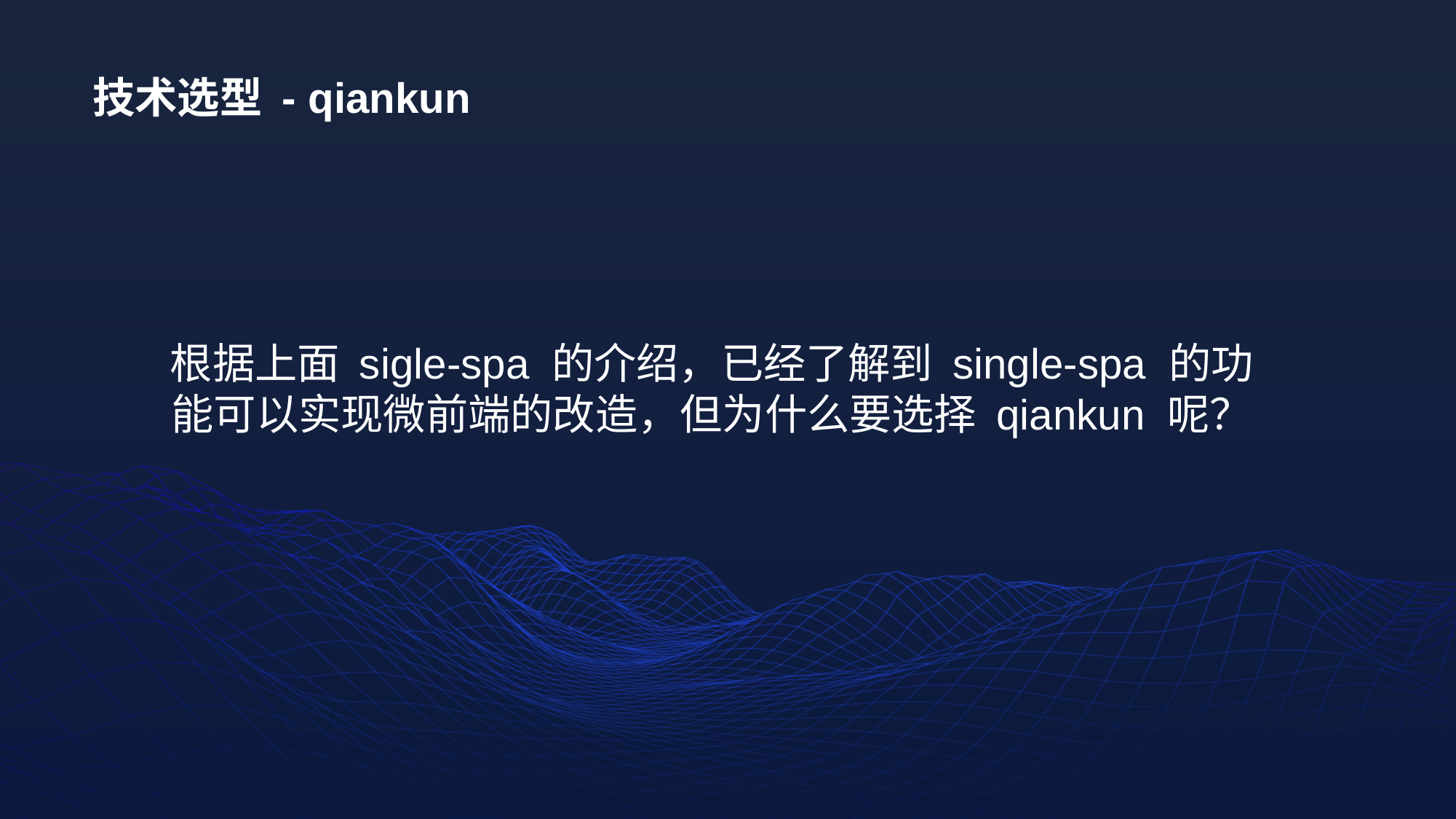

技术选型 - qiankun
根据上面 sigle-spa 的介绍，已经了解到 single-spa 的功能可以实现微前端的改造，但为什么要选择 qiankun 呢？